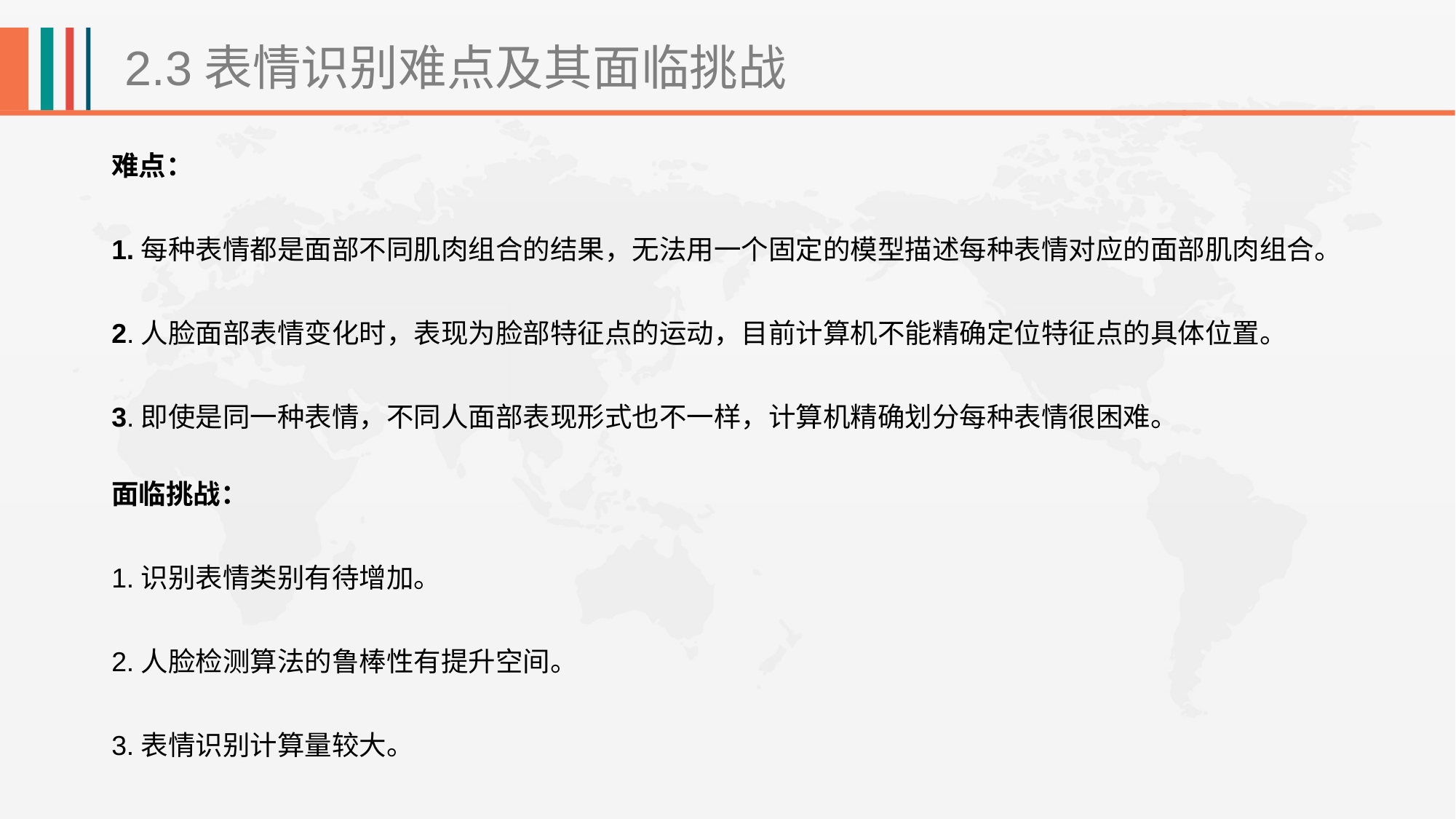

2.3表情识别难点及其面临挑战

难点：
1.每种表情都是面部不同肌肉组合的结果，无法用一个固定的模型描述每种表情对应的面部肌肉组合。
2.人脸面部表情变化时，表现为脸部特征点的运动，目前计算机不能精确定位特征点的具体位置。
3.即使是同一种表情，不同人面部表现形式也不一样，计算机精确划分每种表情很困难。

面临挑战：
1.识别表情类别有待增加。
2.人脸检测算法的鲁棒性有提升空间。
3.表情识别计算量较大。